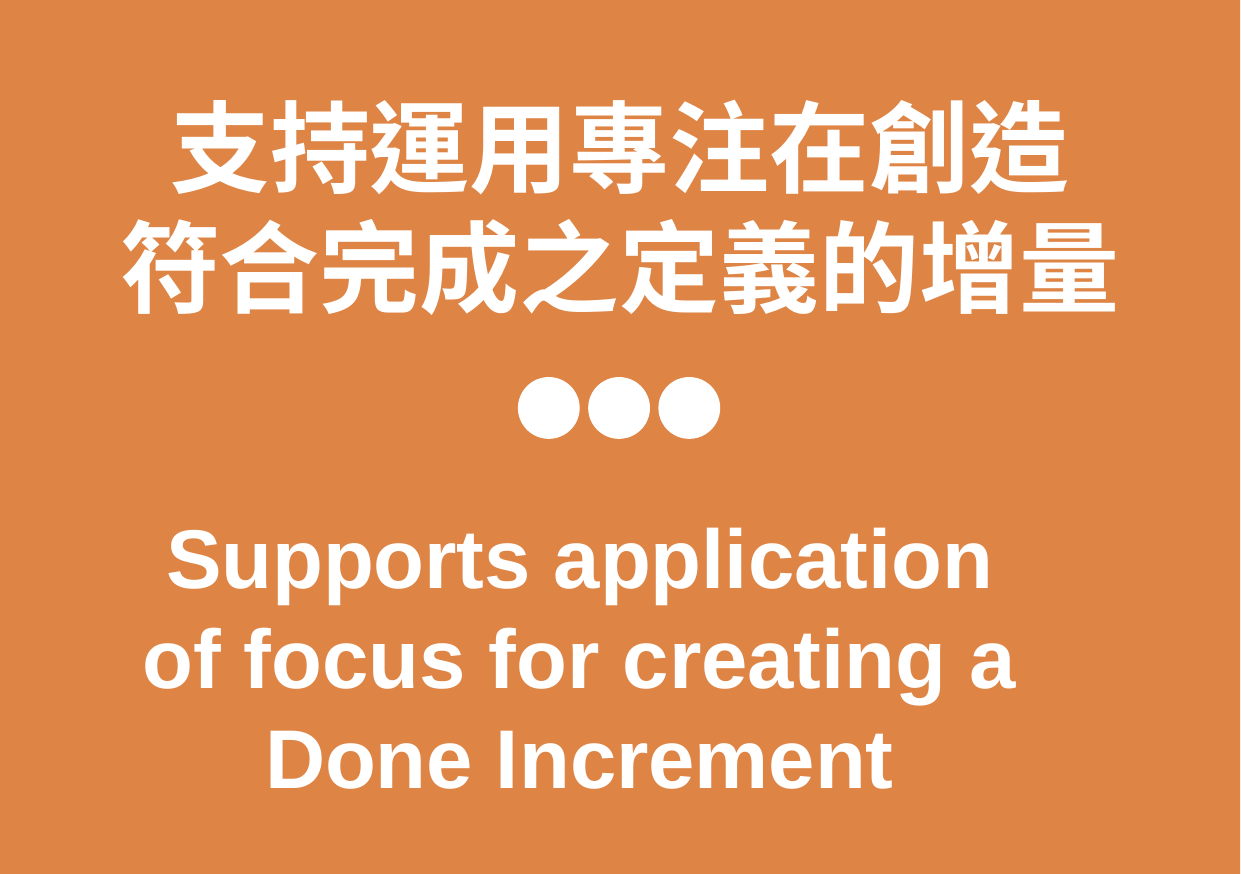

支持運用專注在創造
符合完成之定義的增量

Supports application of focus for creating a Done Increment